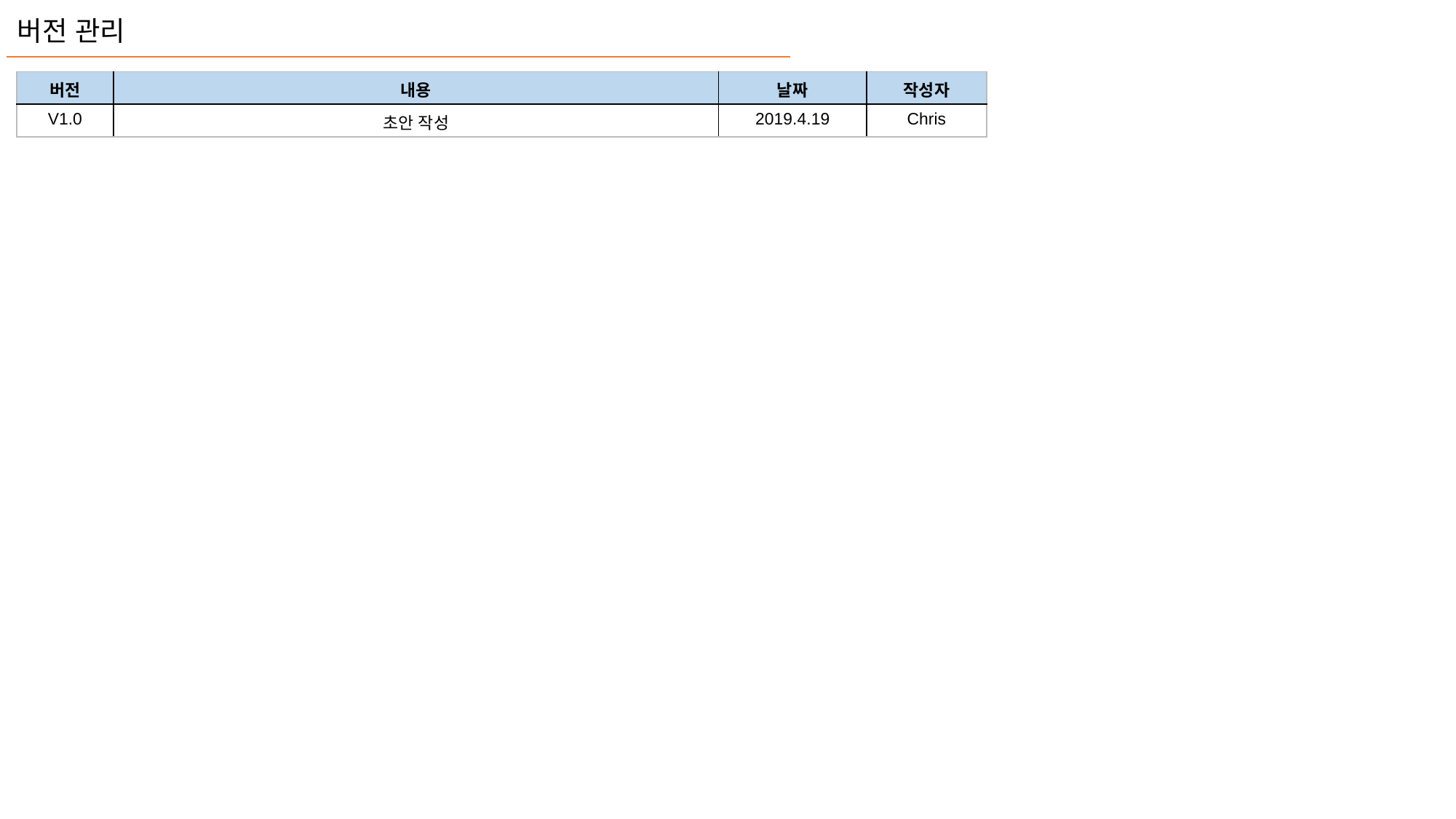

버전 관리
| 버전 | 내용 | 날짜 | 작성자 |
| --- | --- | --- | --- |
| V1.0 | 초안 작성 | 2019.4.19 | Chris |